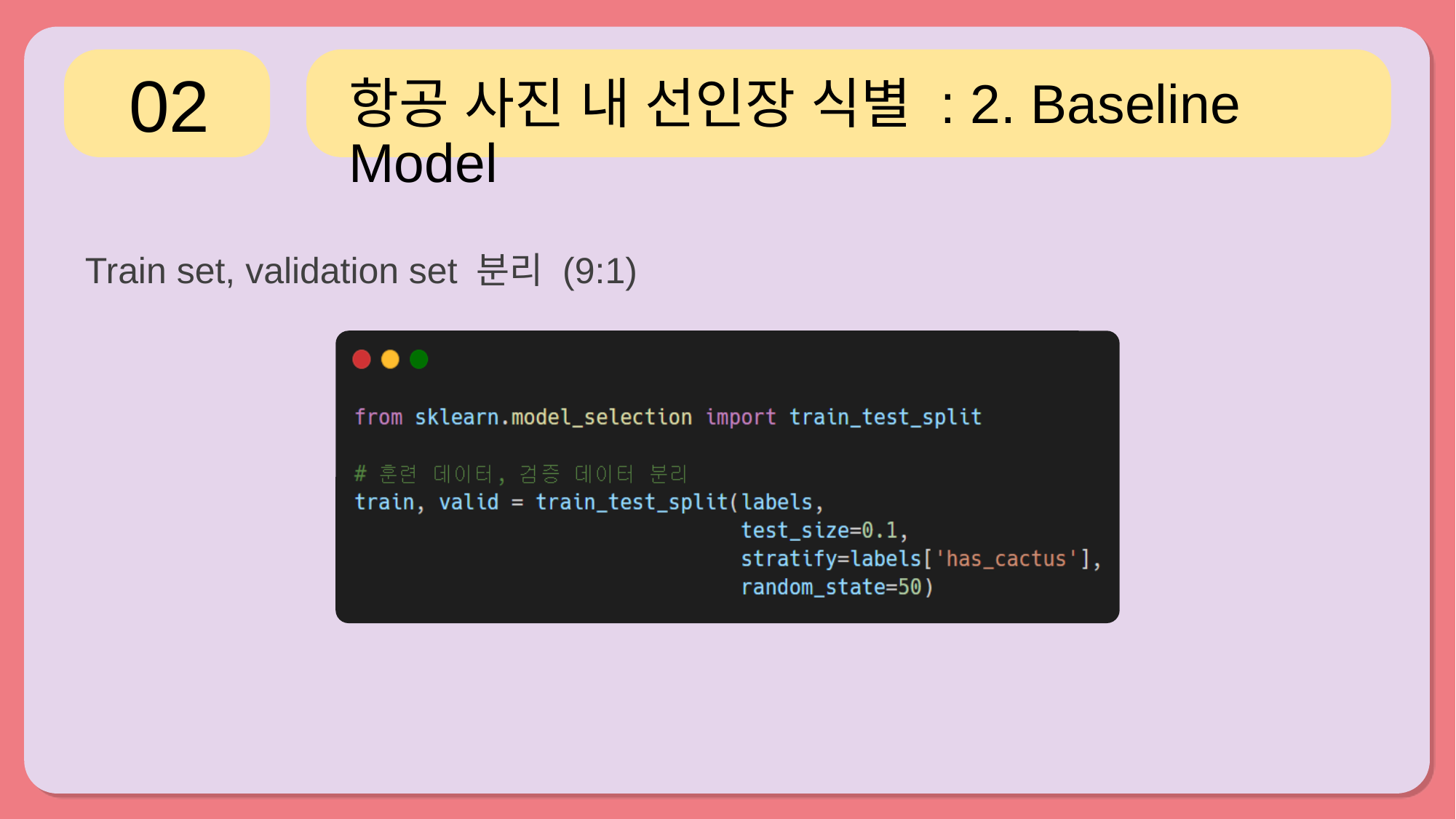

02
항공 사진 내 선인장 식별 : 2. Baseline Model
Train set, validation set 분리 (9:1)